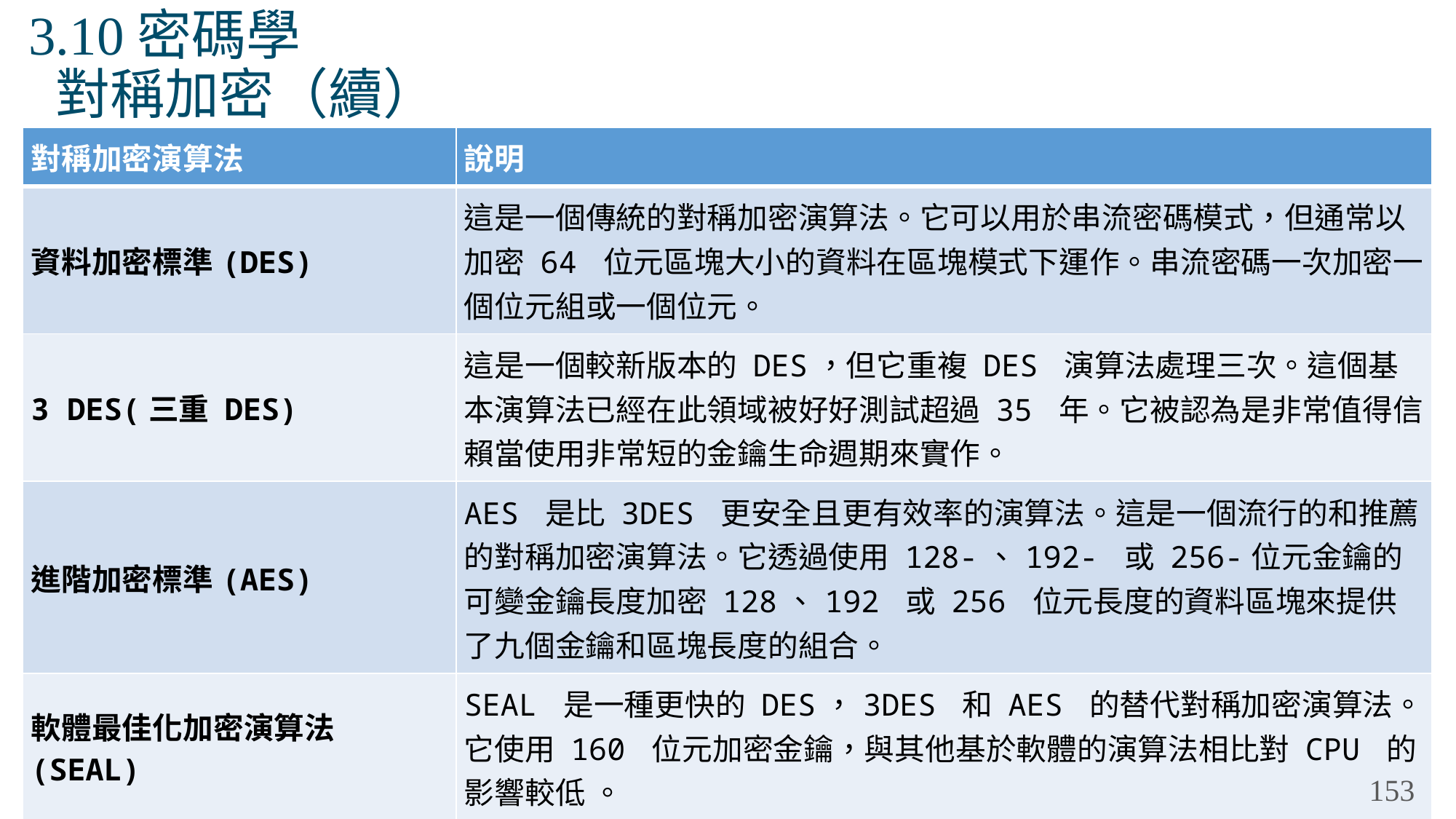

# 3.10密碼學 對稱加密（續）
| 對稱加密演算法 | 說明 |
| --- | --- |
| 資料加密標準(DES) | 這是一個傳統的對稱加密演算法。它可以用於串流密碼模式，但通常以加密 64 位元區塊大小的資料在區塊模式下運作。串流密碼一次加密一個位元組或一個位元。 |
| 3 DES(三重 DES) | 這是一個較新版本的 DES，但它重複 DES 演算法處理三次。這個基本演算法已經在此領域被好好測試超過 35 年。它被認為是非常值得信賴當使用非常短的金鑰生命週期來實作。 |
| 進階加密標準(AES) | AES 是比 3DES 更安全且更有效率的演算法。這是一個流行的和推薦的對稱加密演算法。它透過使用 128-、192- 或 256-位元金鑰的可變金鑰長度加密 128、192 或 256 位元長度的資料區塊來提供了九個金鑰和區塊長度的組合。 |
| 軟體最佳化加密演算法(SEAL) | SEAL 是一種更快的 DES，3DES 和 AES 的替代對稱加密演算法。它使用 160 位元加密金鑰，與其他基於軟體的演算法相比對 CPU 的影響較低 。 |
| Rivest 加密 (RC) 系列演算法 | 該演算法是由 Ron Rivest 開發的。已經開發了幾種變體，但 RC4 是使用最普遍的。RC4 是一個串流加密，用於保護 SSL 和 TLS 中的網頁流量。 |
153